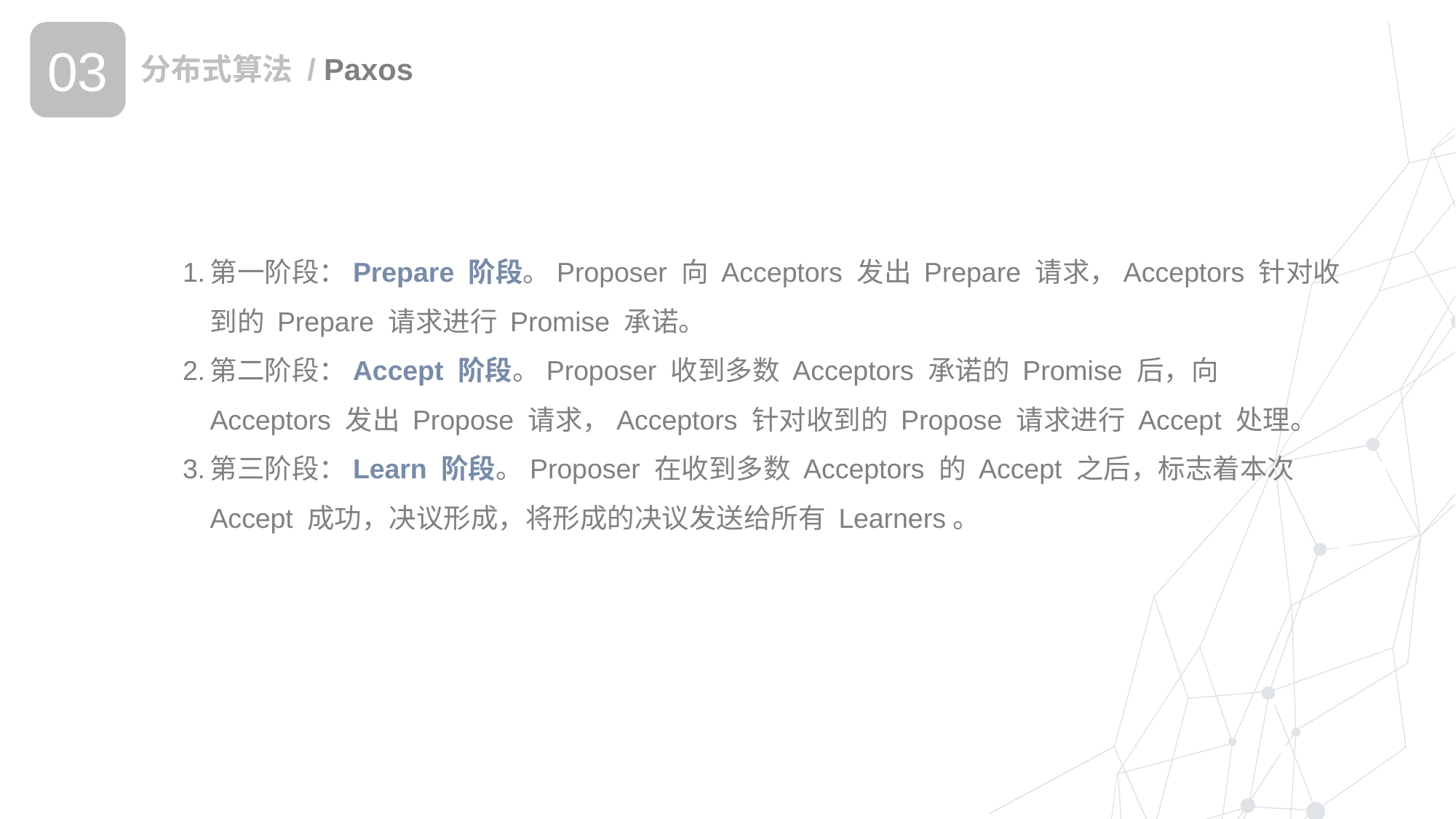

03
分布式算法 / Paxos

第一阶段：Prepare 阶段。Proposer 向 Acceptors 发出 Prepare 请求，Acceptors 针对收到的 Prepare 请求进行 Promise 承诺。
第二阶段：Accept 阶段。Proposer 收到多数 Acceptors 承诺的 Promise 后，向 Acceptors 发出 Propose 请求，Acceptors 针对收到的 Propose 请求进行 Accept 处理。
第三阶段：Learn 阶段。Proposer 在收到多数 Acceptors 的 Accept 之后，标志着本次 Accept 成功，决议形成，将形成的决议发送给所有 Learners。